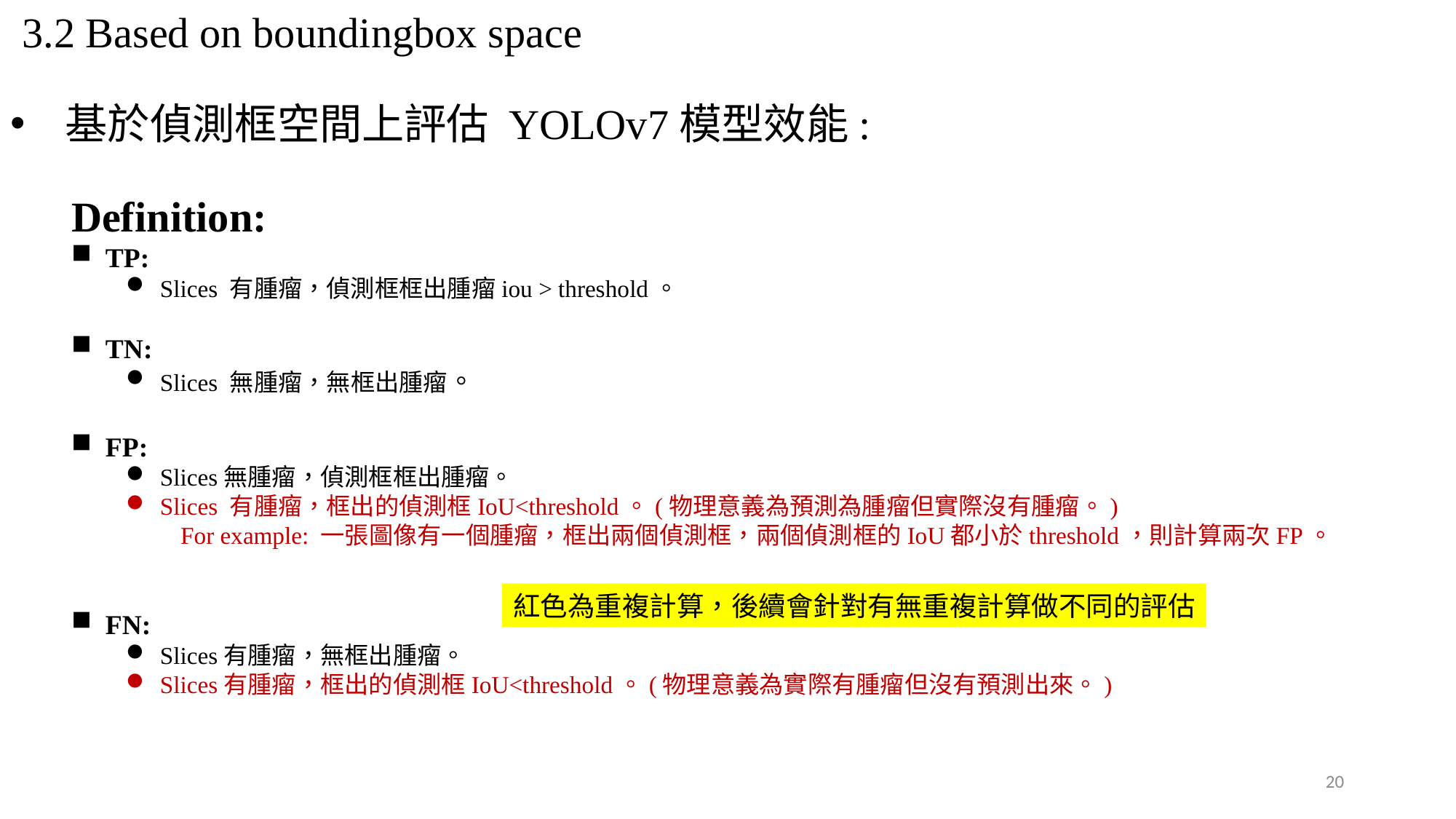

3.2 Based on boundingbox space
基於偵測框空間上評估 YOLOv7模型效能:
Definition:
TP:
Slices 有腫瘤，偵測框框出腫瘤iou > threshold。

TN:
Slices 無腫瘤，無框出腫瘤。

FP:
Slices無腫瘤，偵測框框出腫瘤。
Slices 有腫瘤，框出的偵測框IoU<threshold。(物理意義為預測為腫瘤但實際沒有腫瘤。)
For example: 一張圖像有一個腫瘤，框出兩個偵測框，兩個偵測框的IoU都小於threshold，則計算兩次FP。

FN:
Slices有腫瘤，無框出腫瘤。
Slices有腫瘤，框出的偵測框IoU<threshold。(物理意義為實際有腫瘤但沒有預測出來。)

紅色為重複計算，後續會針對有無重複計算做不同的評估
20